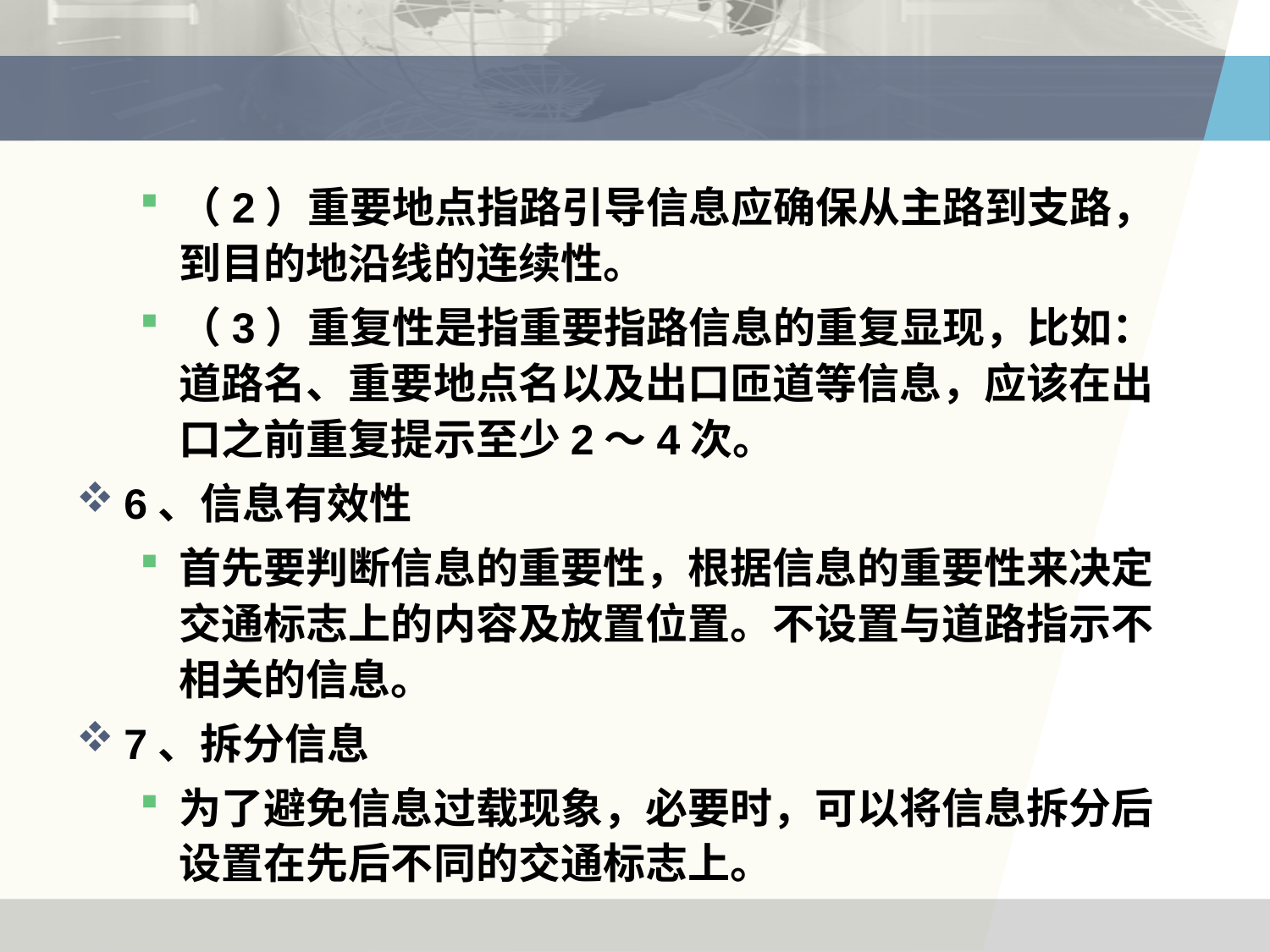

#
（2）重要地点指路引导信息应确保从主路到支路，到目的地沿线的连续性。
（3）重复性是指重要指路信息的重复显现，比如：道路名、重要地点名以及出口匝道等信息，应该在出口之前重复提示至少2～4次。
6、信息有效性
首先要判断信息的重要性，根据信息的重要性来决定交通标志上的内容及放置位置。不设置与道路指示不相关的信息。
7、拆分信息
为了避免信息过载现象，必要时，可以将信息拆分后设置在先后不同的交通标志上。